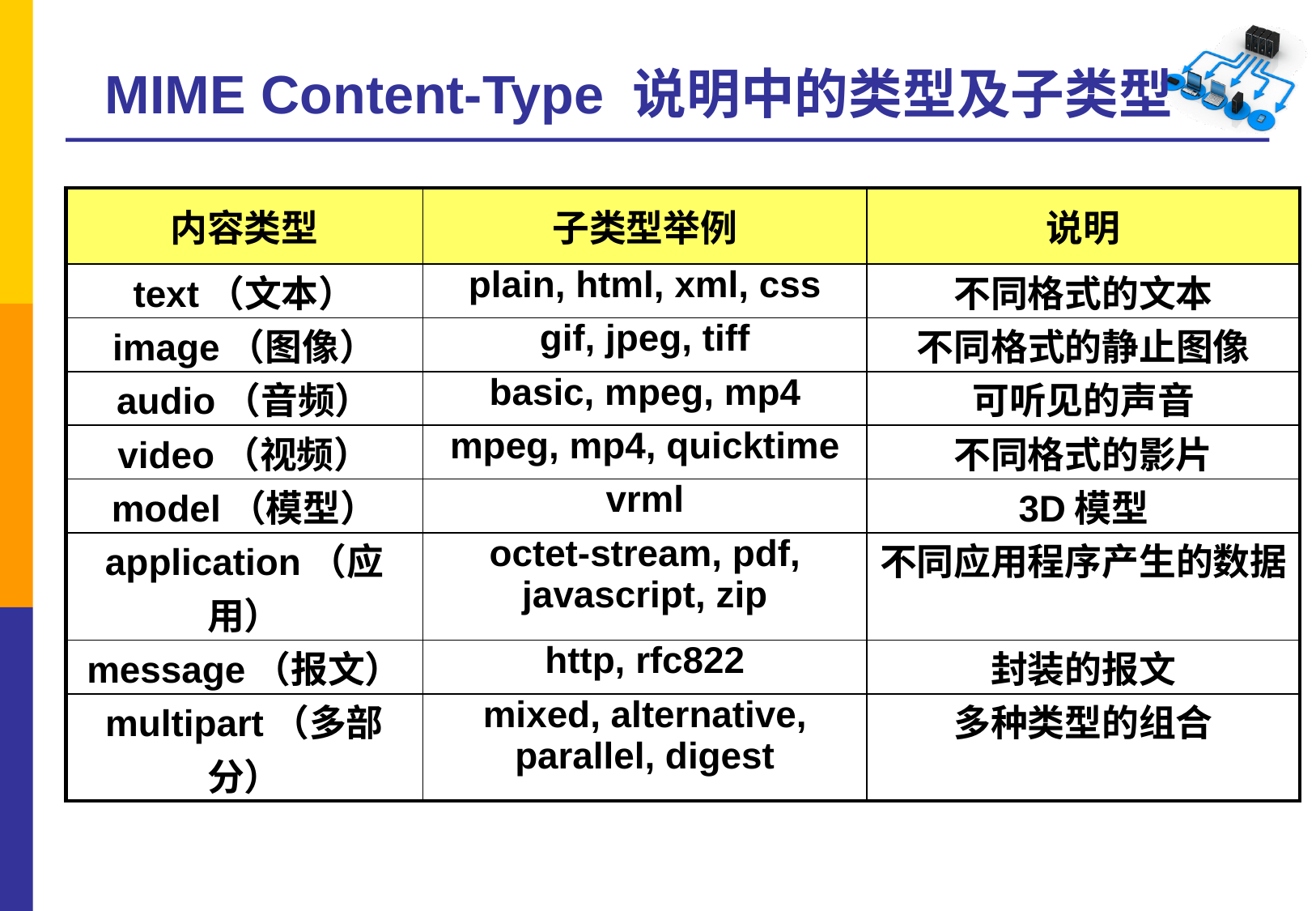

# MIME Content-Type 说明中的类型及子类型
| 内容类型 | 子类型举例 | 说明 |
| --- | --- | --- |
| text（文本） | plain, html, xml, css | 不同格式的文本 |
| image（图像） | gif, jpeg, tiff | 不同格式的静止图像 |
| audio（音频） | basic, mpeg, mp4 | 可听见的声音 |
| video（视频） | mpeg, mp4, quicktime | 不同格式的影片 |
| model（模型） | vrml | 3D模型 |
| application（应用） | octet-stream, pdf, javascript, zip | 不同应用程序产生的数据 |
| message（报文） | http, rfc822 | 封装的报文 |
| multipart（多部分） | mixed, alternative, parallel, digest | 多种类型的组合 |